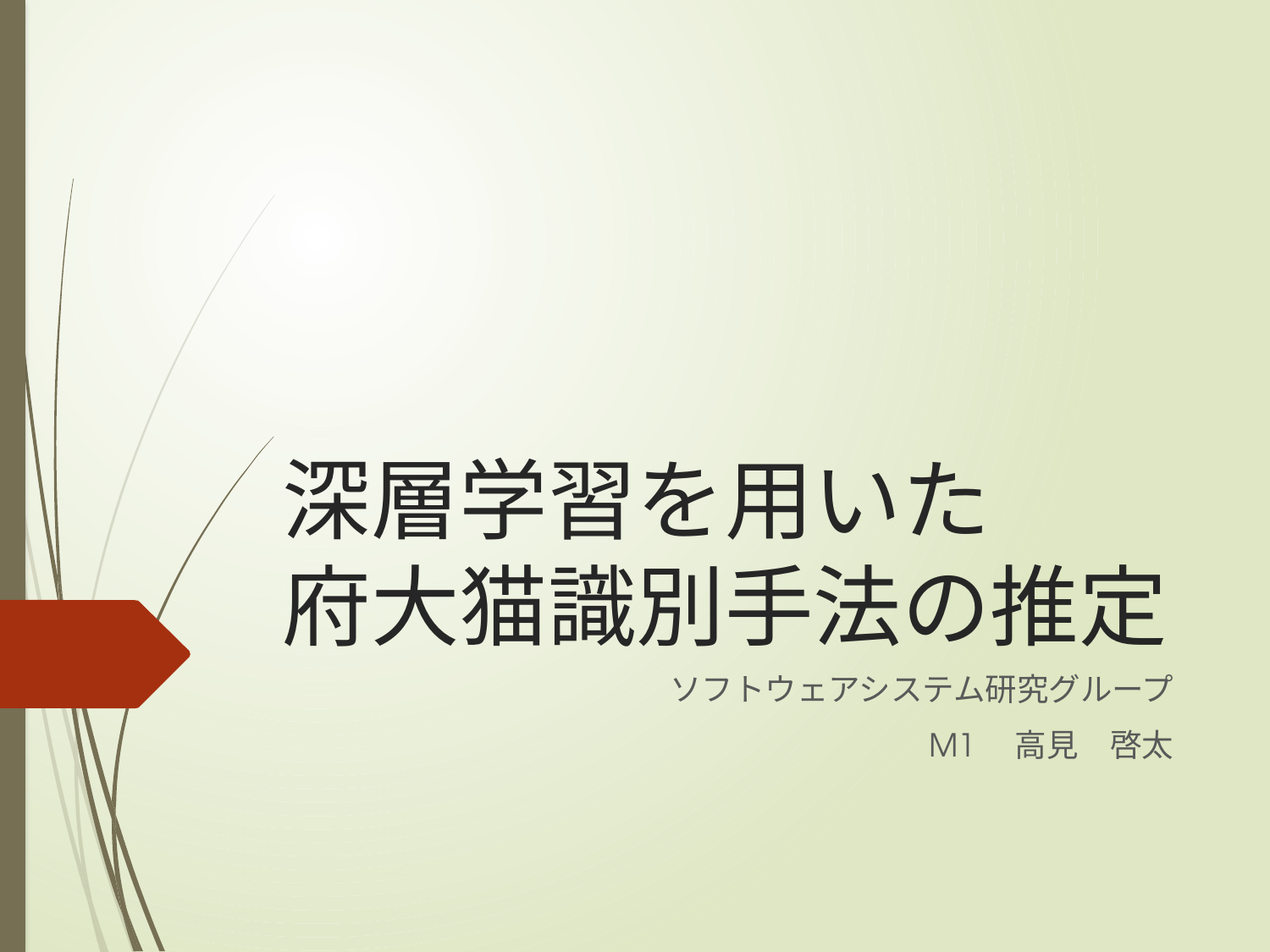

# 深層学習を用いた 府大猫識別手法の推定
ソフトウェアシステム研究グループ
M1　高見　啓太